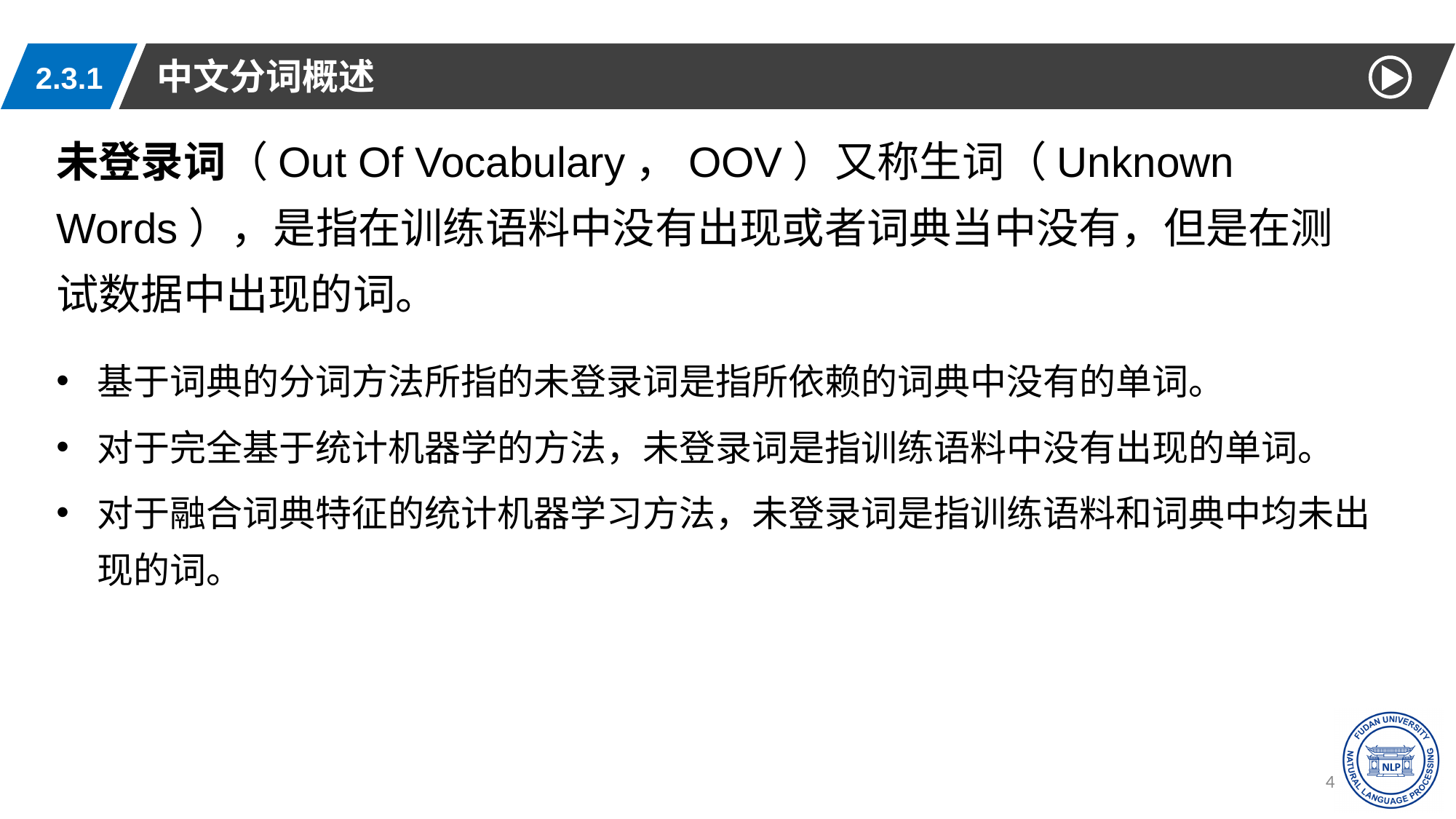

中文分词概述
2.3.1

未登录词（Out Of Vocabulary，OOV）又称生词（Unknown Words），是指在训练语料中没有出现或者词典当中没有，但是在测试数据中出现的词。
基于词典的分词方法所指的未登录词是指所依赖的词典中没有的单词。
对于完全基于统计机器学的方法，未登录词是指训练语料中没有出现的单词。
对于融合词典特征的统计机器学习方法，未登录词是指训练语料和词典中均未出现的词。
40